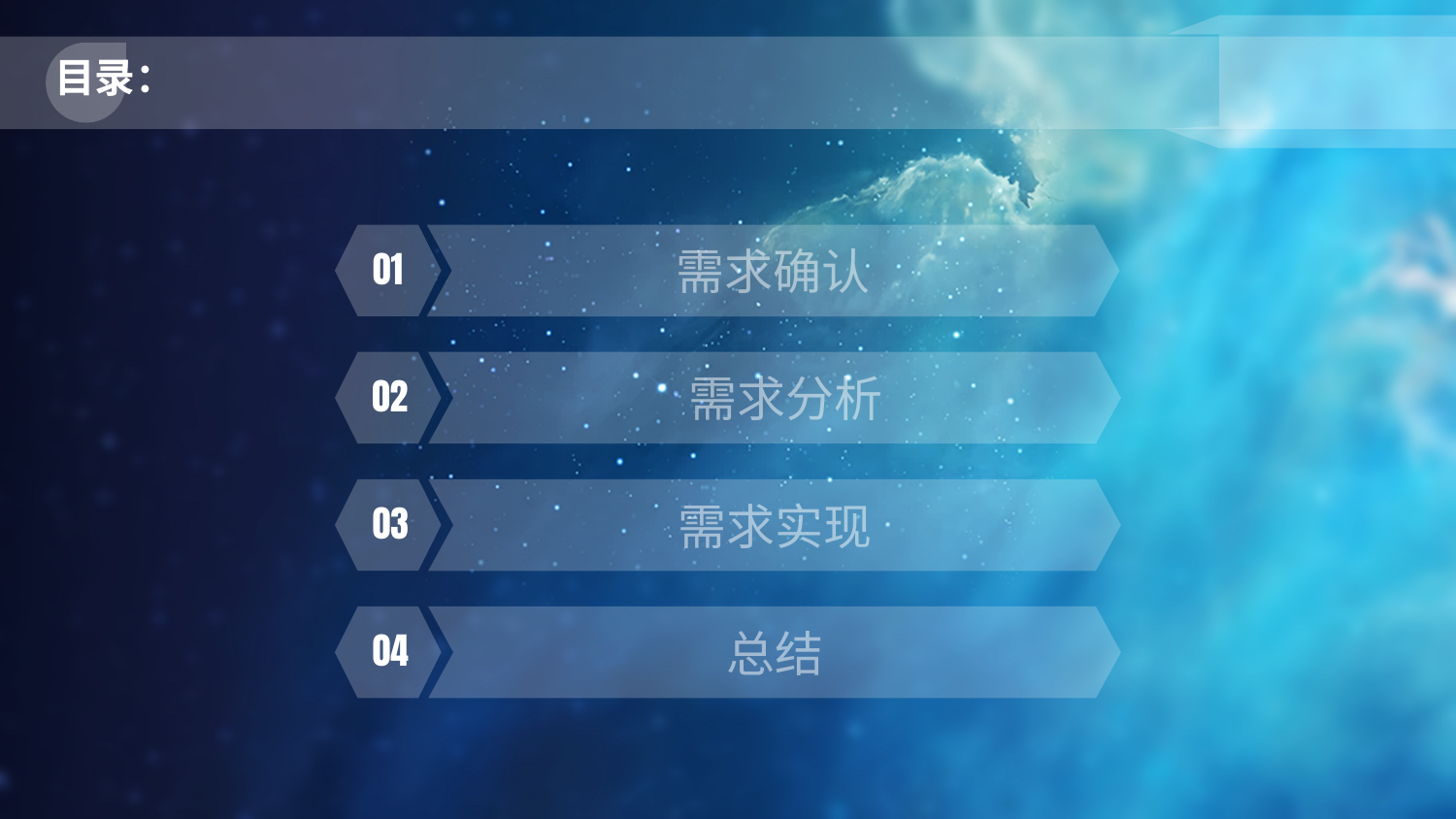

目录：

01
需求确认

02
 需求分析

03
需求实现

04
总结